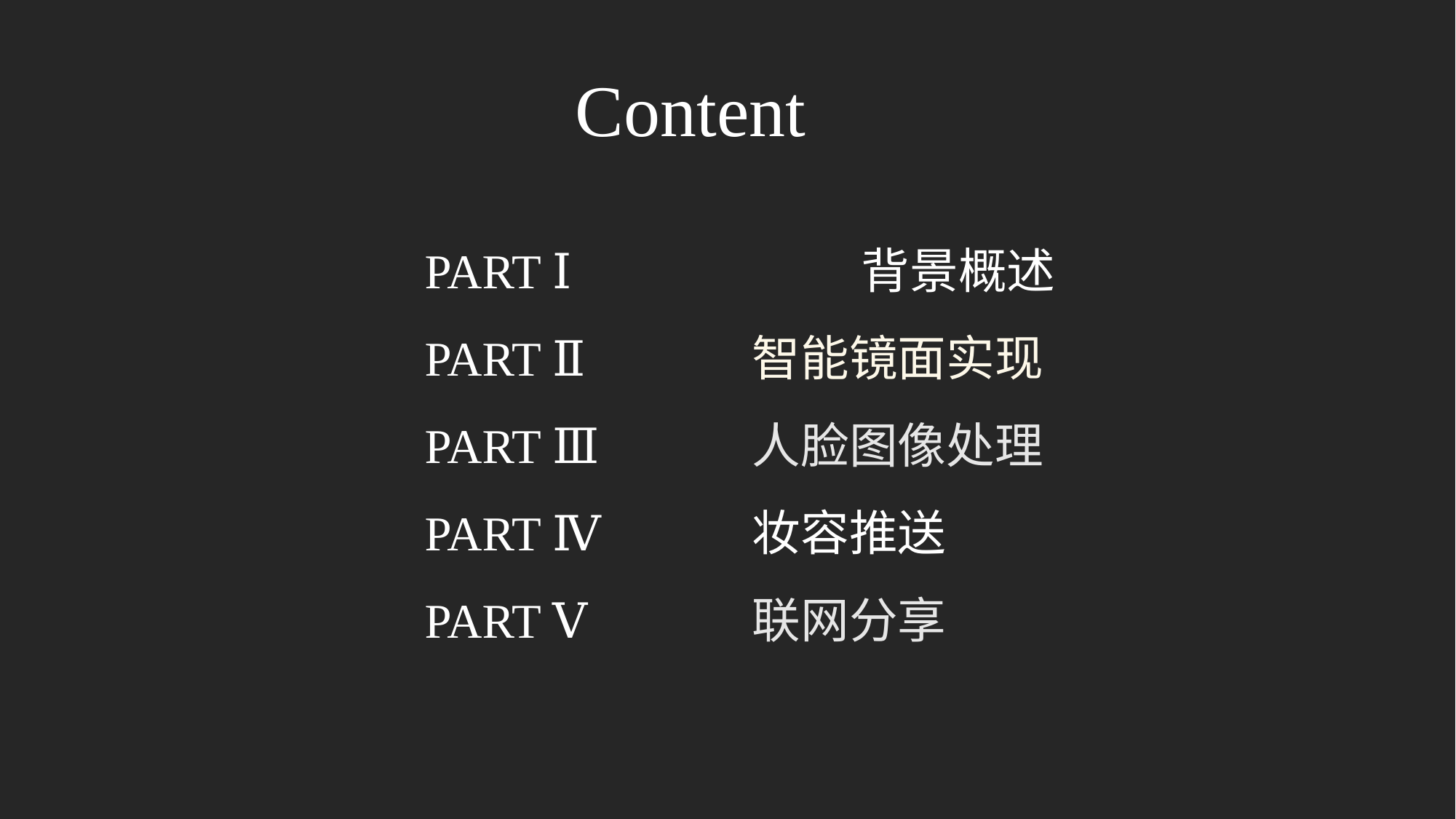

Content
PART Ⅰ      		背景概述
PART Ⅱ		智能镜面实现
PART Ⅲ   		人脸图像处理
PART Ⅳ   		妆容推送
PART Ⅴ    		联网分享